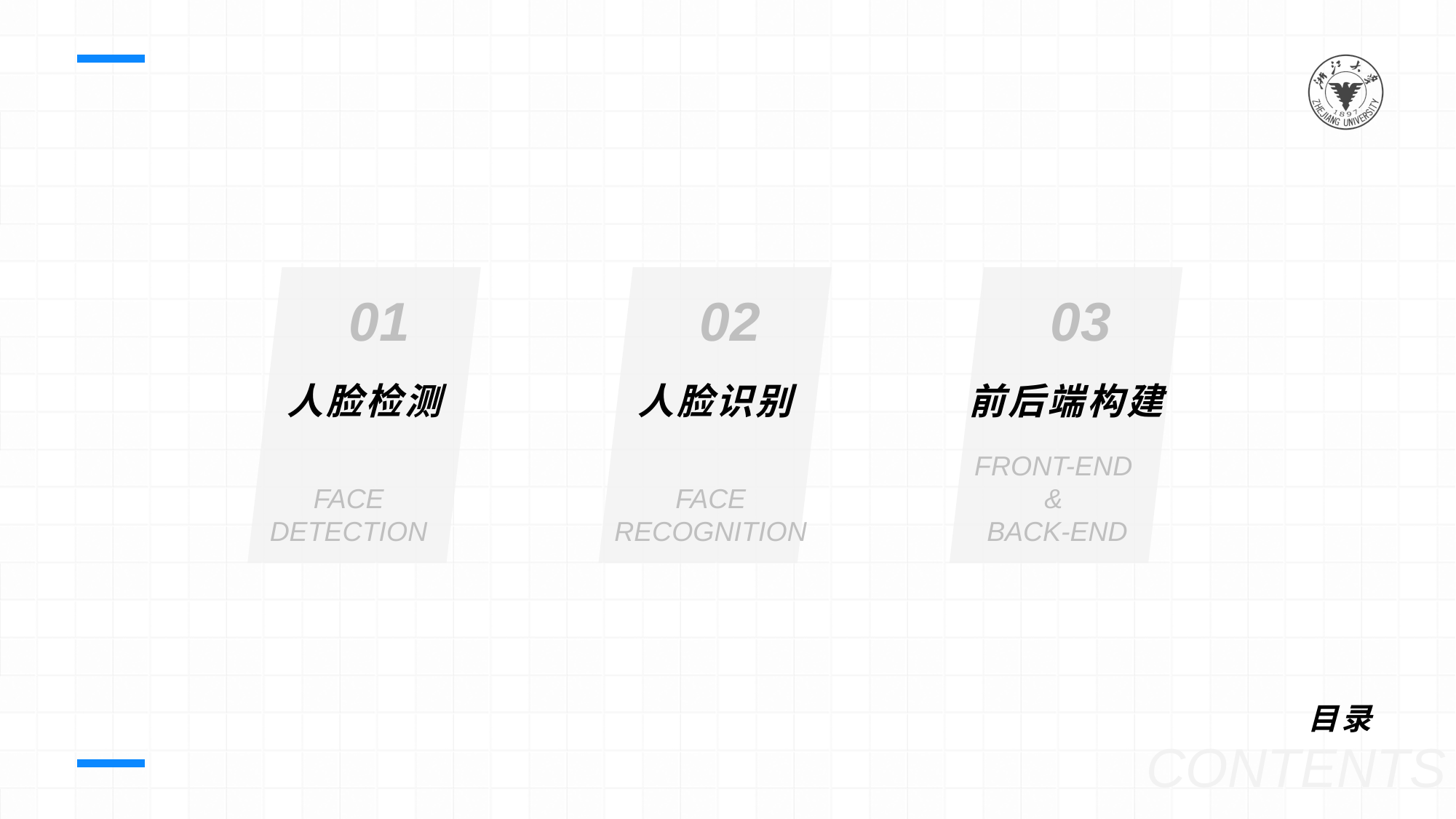

01
02
03
人脸检测
人脸识别
前后端构建
FRONT-END
&
BACK-END
FACE DETECTION
FACE RECOGNITION
目录
CONTENTS